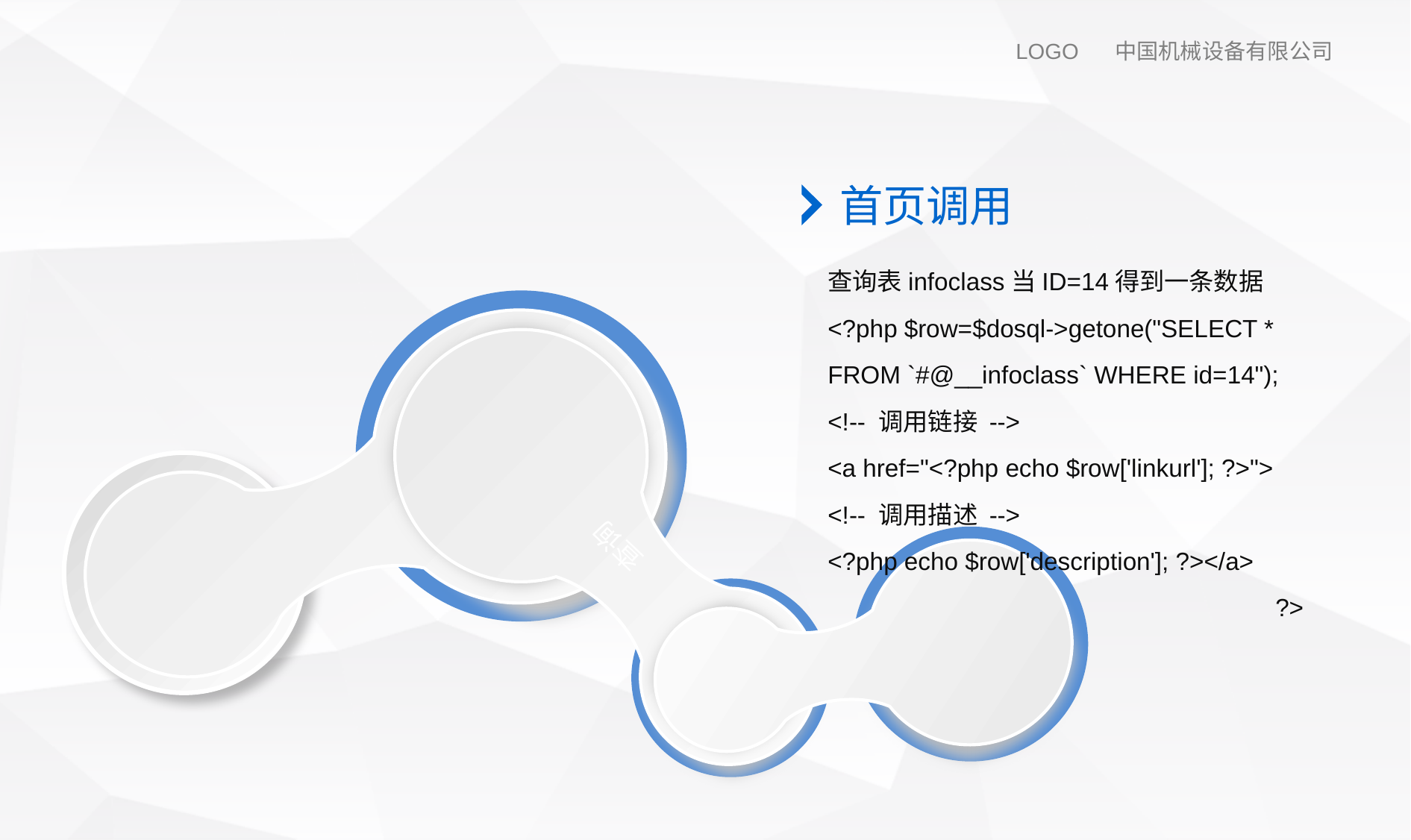

LOGO     中国机械设备有限公司
首页调用

查询表infoclass当ID=14得到一条数据
<?php $row=$dosql->getone("SELECT * FROM `#@__infoclass` WHERE id=14");
<!-- 调用链接 -->
<a href="<?php echo $row['linkurl']; ?>">
<!-- 调用描述 -->
<?php echo $row['description']; ?></a>
				?>

查询